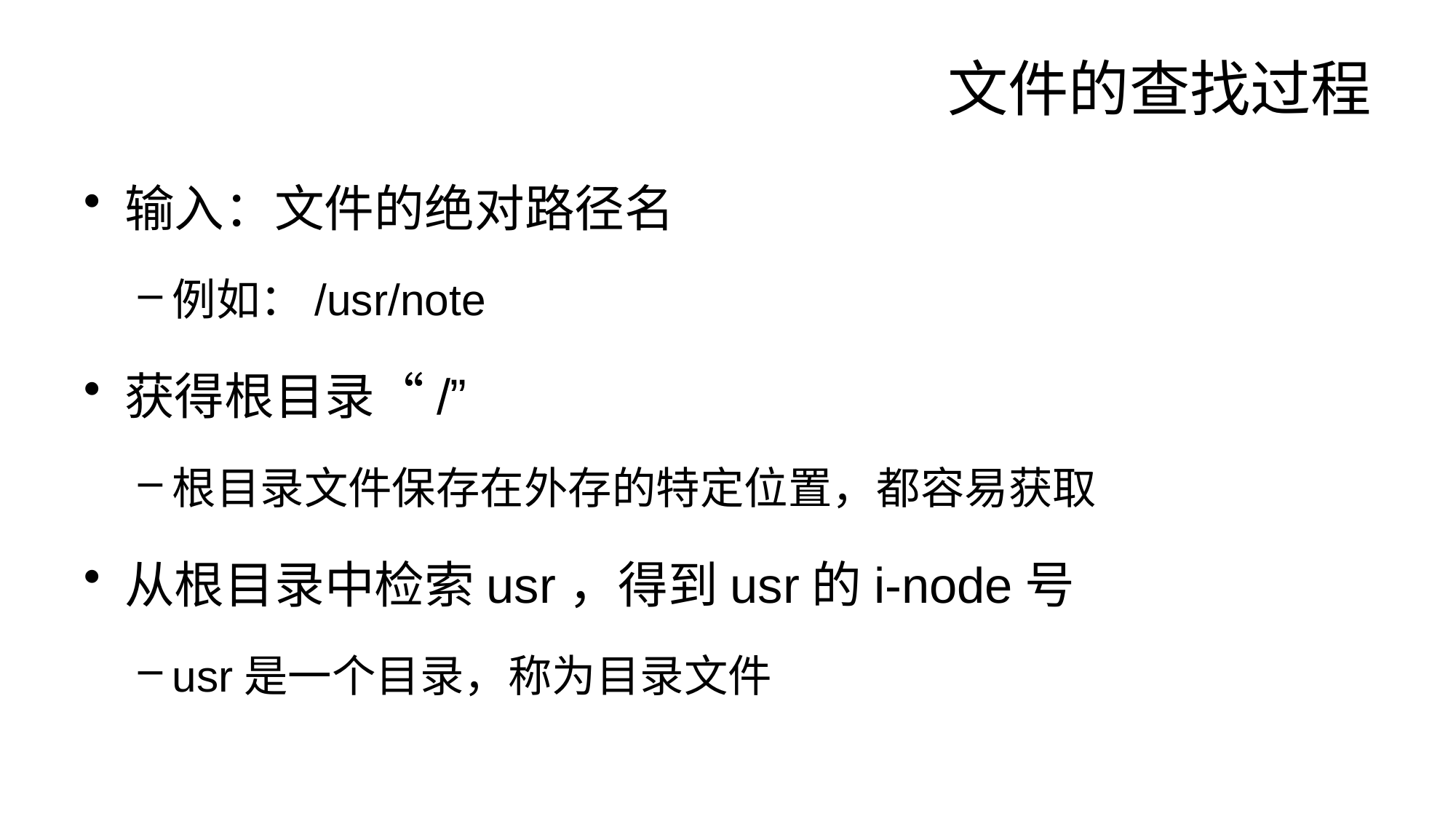

# 文件的查找过程
输入：文件的绝对路径名
例如：/usr/note
获得根目录“/”
根目录文件保存在外存的特定位置，都容易获取
从根目录中检索usr，得到usr的i-node号
usr是一个目录，称为目录文件